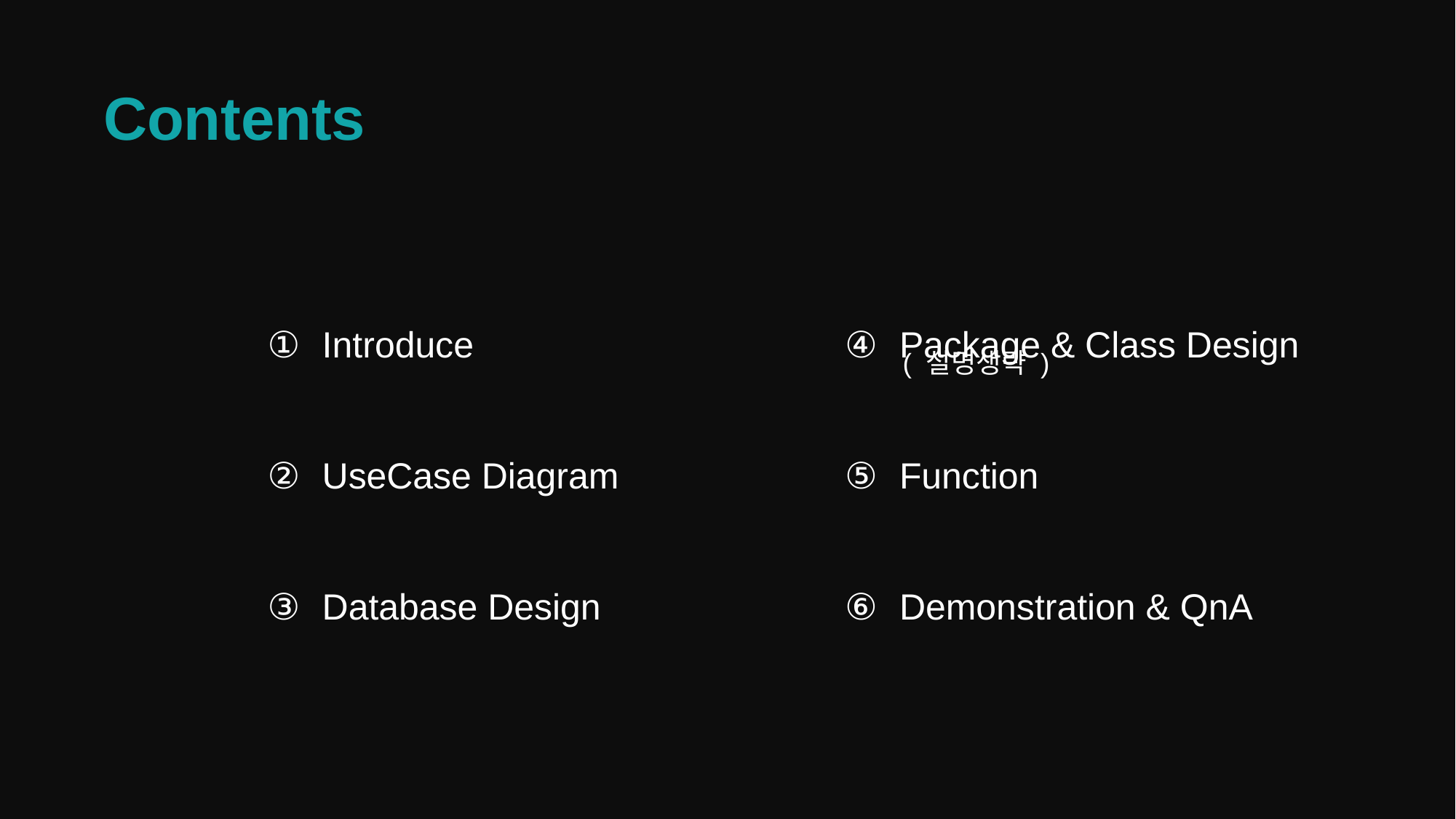

Contents
Introduce
UseCase Diagram
Database Design
Package & Class Design
Function
Demonstration & QnA
( 설명생략 )